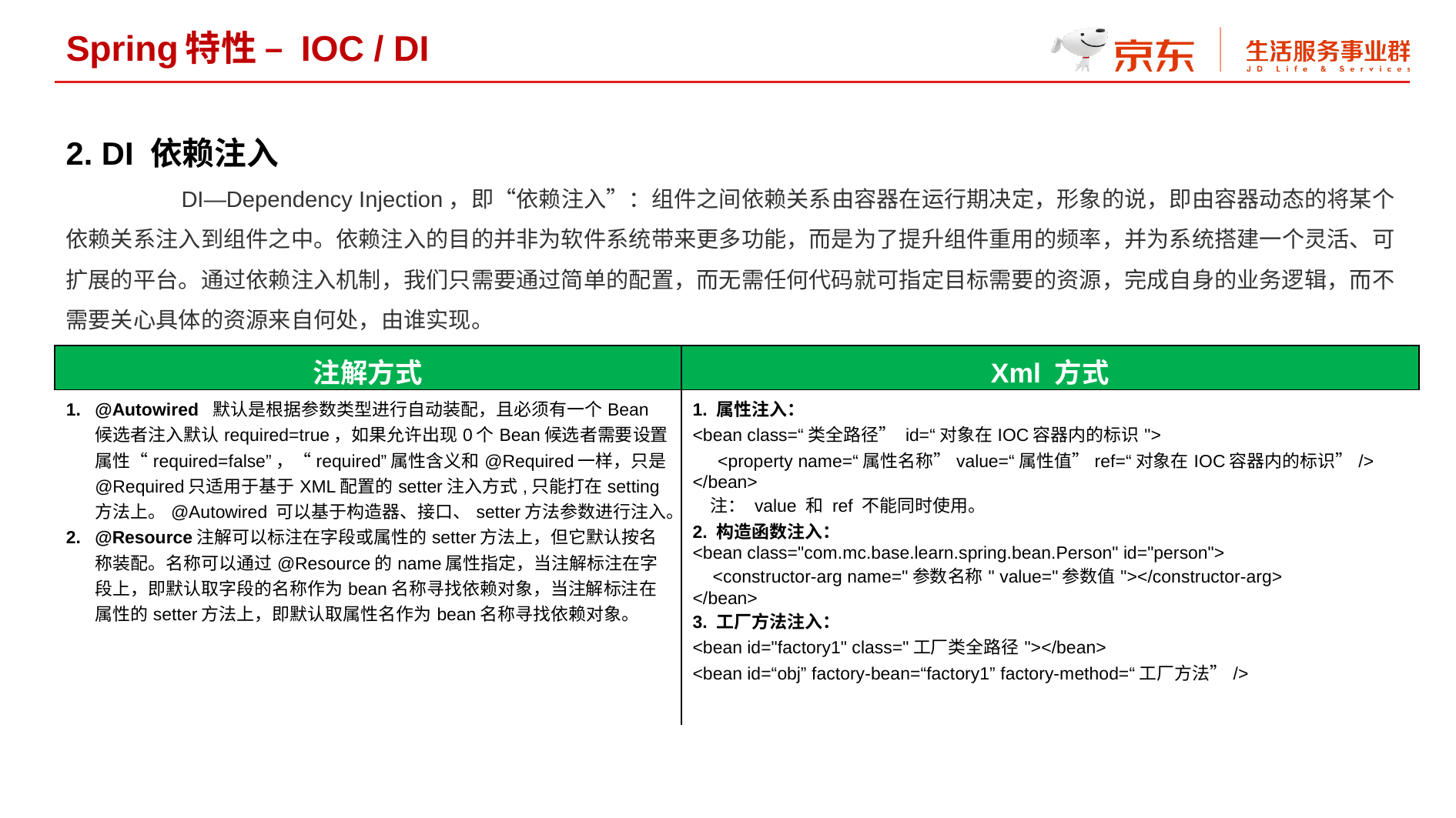

Spring特性 – IOC / DI
2. DI 依赖注入
	DI—Dependency Injection，即“依赖注入”：组件之间依赖关系由容器在运行期决定，形象的说，即由容器动态的将某个依赖关系注入到组件之中。依赖注入的目的并非为软件系统带来更多功能，而是为了提升组件重用的频率，并为系统搭建一个灵活、可扩展的平台。通过依赖注入机制，我们只需要通过简单的配置，而无需任何代码就可指定目标需要的资源，完成自身的业务逻辑，而不需要关心具体的资源来自何处，由谁实现。

| 注解方式 | Xml 方式 |
| --- | --- |
| @Autowired 默认是根据参数类型进行自动装配，且必须有一个Bean候选者注入默认required=true，如果允许出现0个Bean候选者需要设置属性“required=false”，“required”属性含义和@Required一样，只是@Required只适用于基于XML配置的setter注入方式,只能打在setting方法上。@Autowired 可以基于构造器、接口、setter方法参数进行注入。 @Resource注解可以标注在字段或属性的setter方法上，但它默认按名称装配。名称可以通过@Resource的name属性指定，当注解标注在字段上，即默认取字段的名称作为bean名称寻找依赖对象，当注解标注在属性的setter方法上，即默认取属性名作为bean名称寻找依赖对象。 | 1. 属性注入： <bean class=“类全路径” id=“对象在IOC容器内的标识"> <property name=“属性名称”value=“属性值”ref=“对象在IOC容器内的标识”/> </bean> 注： value 和 ref 不能同时使用。 2. 构造函数注入： <bean class="com.mc.base.learn.spring.bean.Person" id="person"> <constructor-arg name="参数名称" value="参数值"></constructor-arg> </bean> 3. 工厂方法注入： <bean id="factory1" class="工厂类全路径"></bean> <bean id=“obj” factory-bean=“factory1” factory-method=“工厂方法”/> |